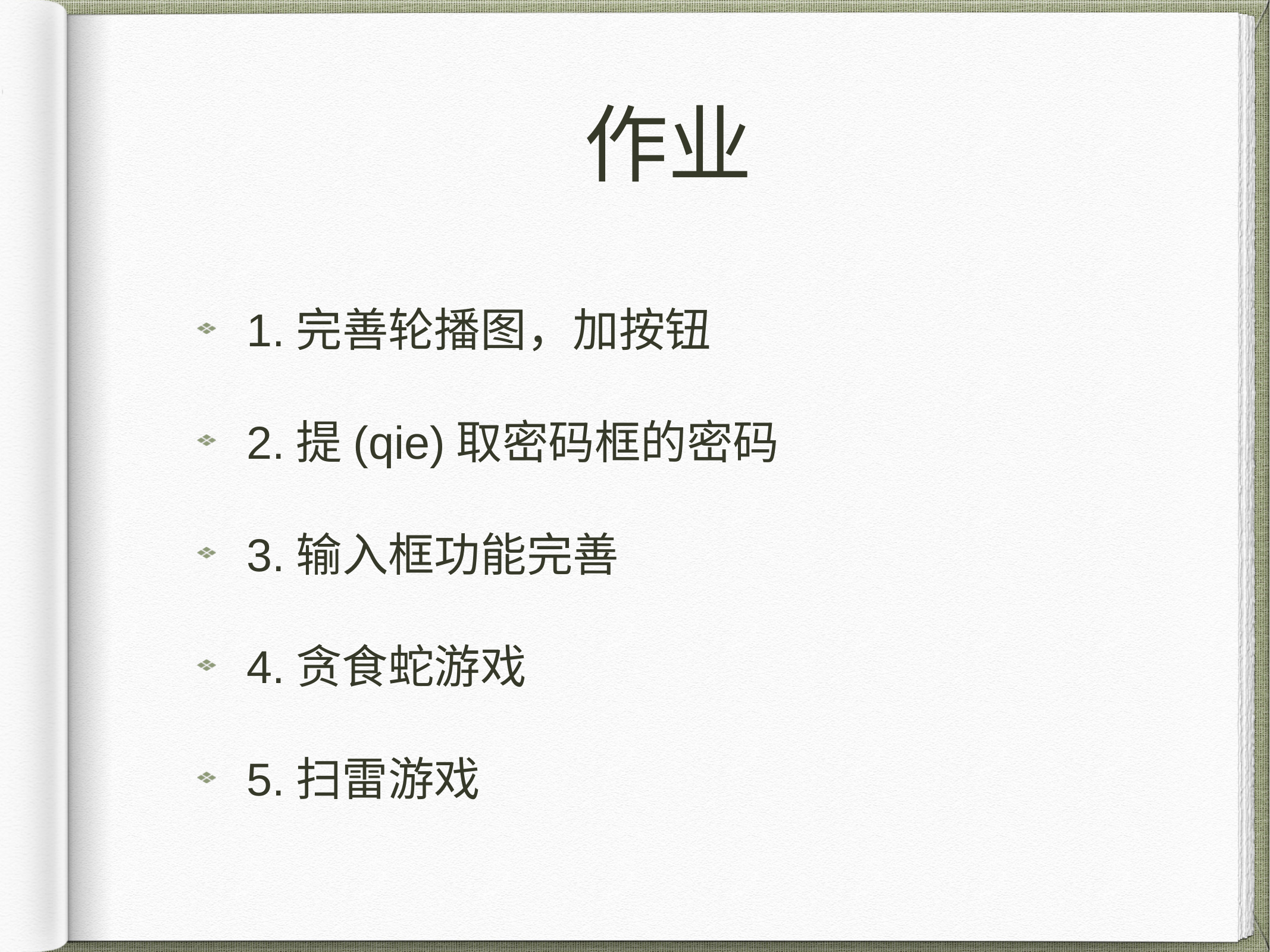

# 作业
1.完善轮播图，加按钮
2.提(qie)取密码框的密码
3.输入框功能完善
4.贪食蛇游戏
5.扫雷游戏